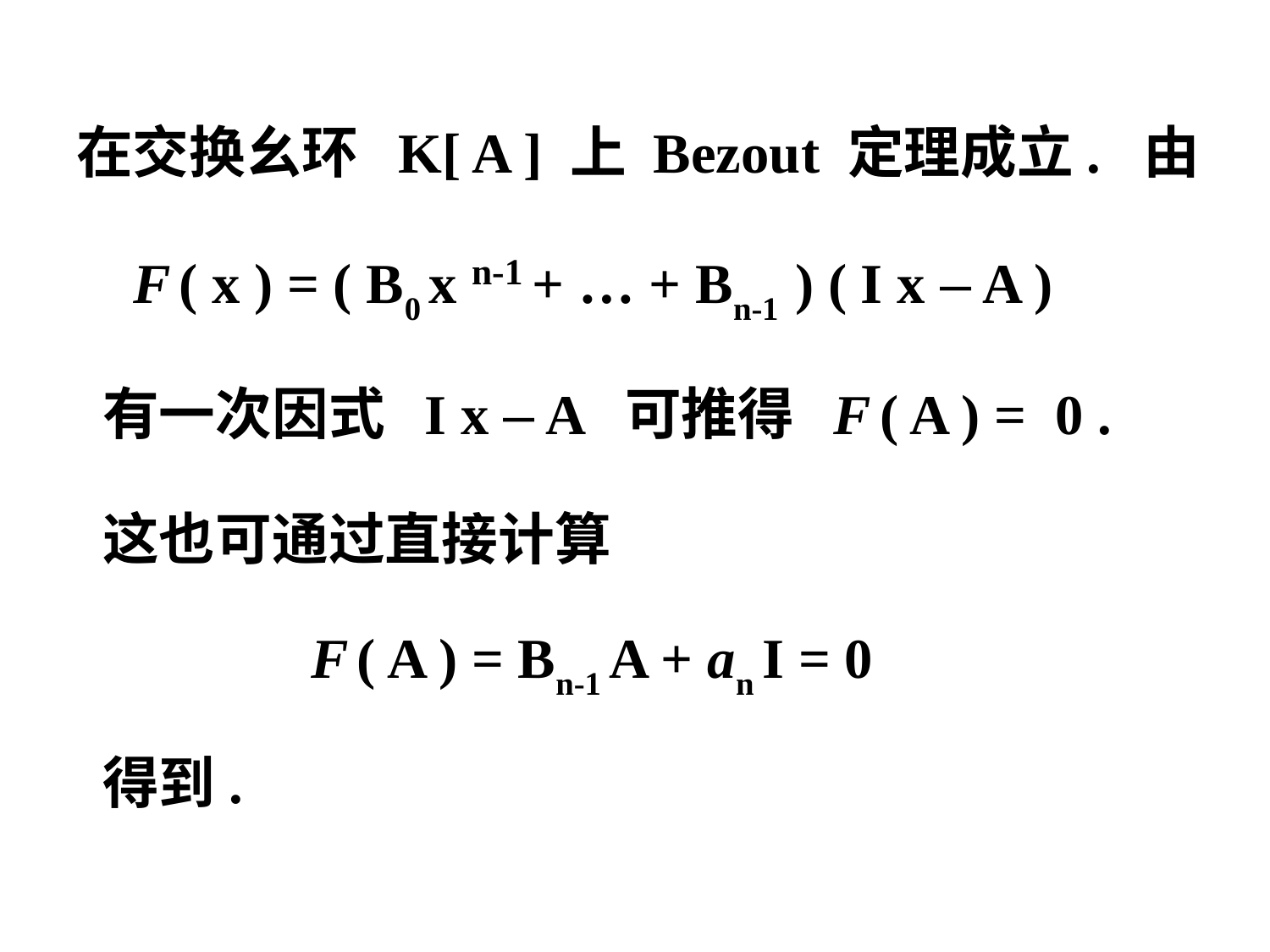

在交换幺环  K[ A ] 上 Bezout 定理成立.  由
    F ( x ) = ( B0 x n-1 + … + Bn-1  ) ( I x – A )
 有一次因式  I x – A  可推得  F ( A ) =  0 .
 这也可通过直接计算
               F ( A ) = Bn-1 A + an I = 0
 得到.